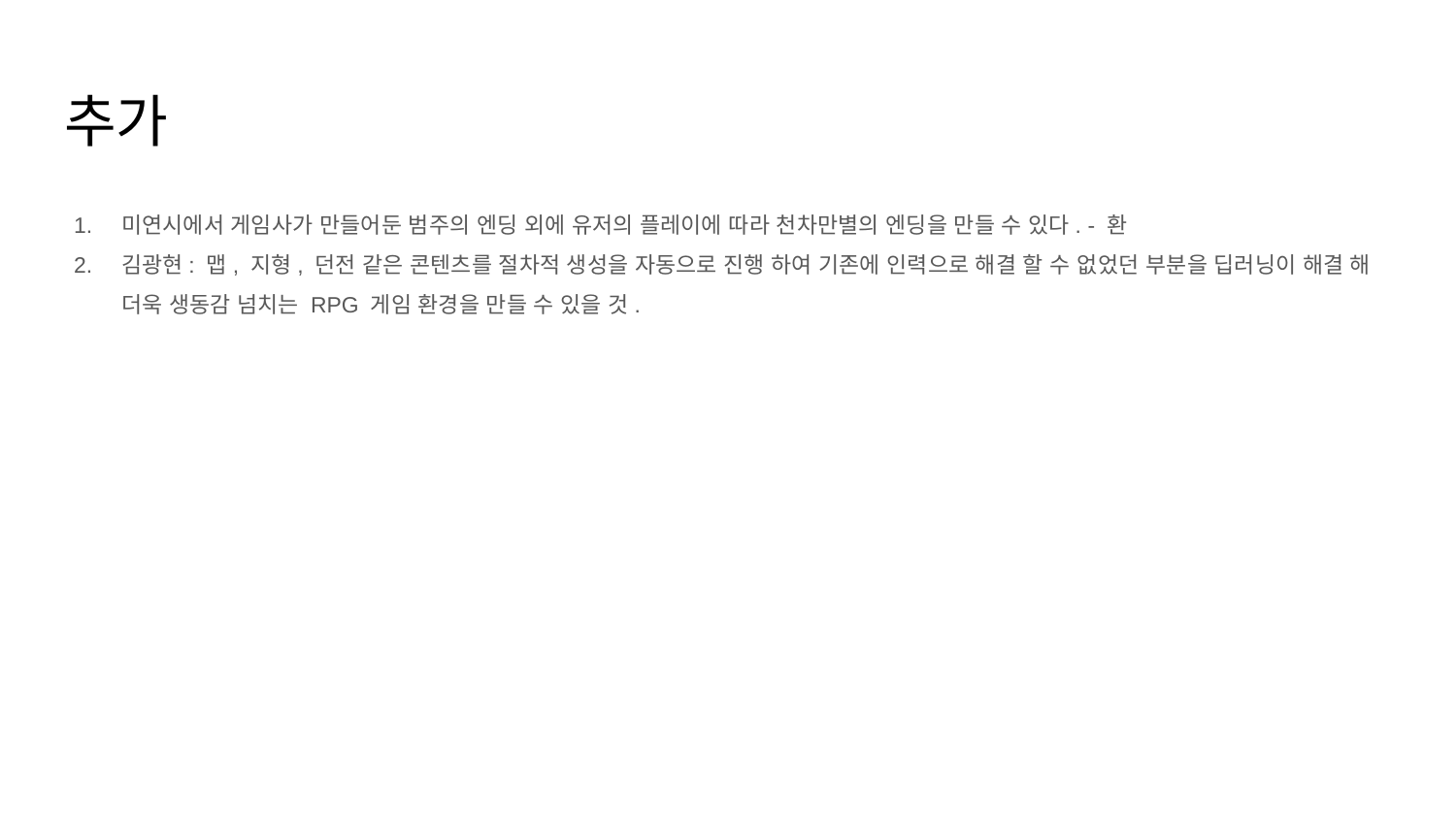

# 추가
미연시에서 게임사가 만들어둔 범주의 엔딩 외에 유저의 플레이에 따라 천차만별의 엔딩을 만들 수 있다. - 환
김광현: 맵, 지형, 던전 같은 콘텐츠를 절차적 생성을 자동으로 진행 하여 기존에 인력으로 해결 할 수 없었던 부분을 딥러닝이 해결 해 더욱 생동감 넘치는 RPG 게임 환경을 만들 수 있을 것.